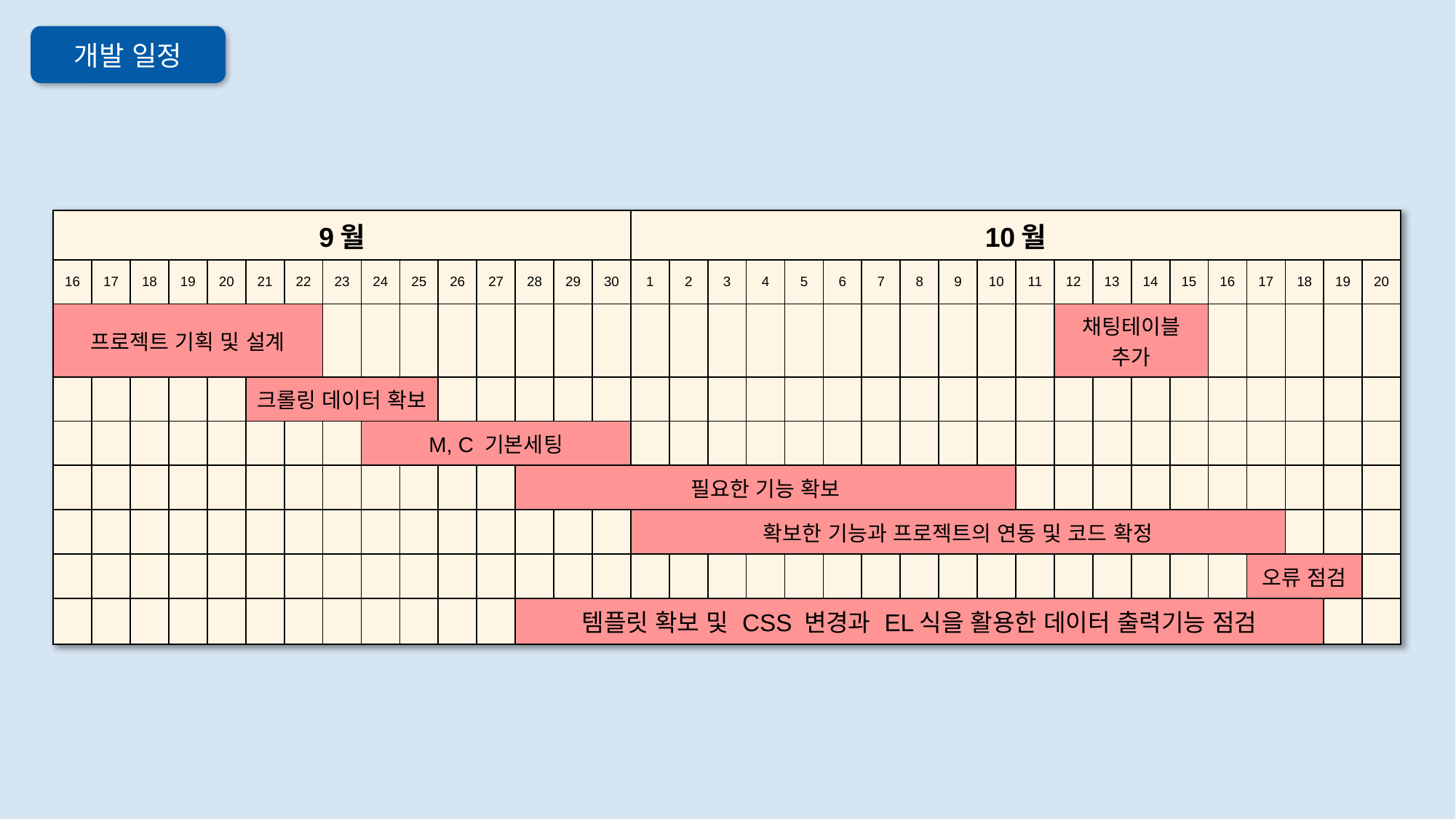

개발 일정
| 9월 |  |  |  |  |  |  |  |  |  |  |  |  |  |  | 10월 |  |  |  |  |  |  |  |  |  |  |  |  |  |  |  |  |  |  |  |
| --- | --- | --- | --- | --- | --- | --- | --- | --- | --- | --- | --- | --- | --- | --- | --- | --- | --- | --- | --- | --- | --- | --- | --- | --- | --- | --- | --- | --- | --- | --- | --- | --- | --- | --- |
| 16 | 17 | 18 | 19 | 20 | 21 | 22 | 23 | 24 | 25 | 26 | 27 | 28 | 29 | 30 | 1 | 2 | 3 | 4 | 5 | 6 | 7 | 8 | 9 | 10 | 11 | 12 | 13 | 14 | 15 | 16 | 17 | 18 | 19 | 20 |
| 프로젝트 기획 및 설계 |  |  |  |  |  |  |  |  |  |  |  |  |  |  |  |  |  |  |  |  |  |  |  |  |  | 채팅테이블 추가 | 채팅테이블 추가 |  |  |  |  |  |  |  |
|  |  |  |  |  | 크롤링 데이터 확보 |  |  |  |  |  |  |  |  |  |  |  |  |  |  |  |  |  |  |  |  |  |  |  |  |  |  |  |  |  |
|  |  |  |  |  |  |  |  | M, C 기본세팅 |  |  |  |  |  |  |  |  |  |  |  |  |  |  |  |  |  |  |  |  |  |  |  |  |  |  |
|  |  |  |  |  |  |  |  |  |  |  |  | 필요한 기능 확보 |  |  |  |  |  |  |  |  |  |  |  |  |  |  |  |  |  |  |  |  |  |  |
|  |  |  |  |  |  |  |  |  |  |  |  |  |  |  | 확보한 기능과 프로젝트의 연동 및 코드 확정 |  |  |  |  |  |  |  |  |  |  |  |  |  |  |  |  |  |  |  |
|  |  |  |  |  |  |  |  |  |  |  |  |  |  |  |  |  |  |  |  |  |  |  |  |  |  |  |  |  |  |  | 오류 점검 |  |  |  |
|  |  |  |  |  |  |  |  |  |  |  |  | 템플릿 확보 및 CSS 변경과 EL식을 활용한 데이터 출력기능 점검 |  |  |  |  |  |  |  |  |  |  |  |  |  |  |  |  |  |  |  |  |  |  |